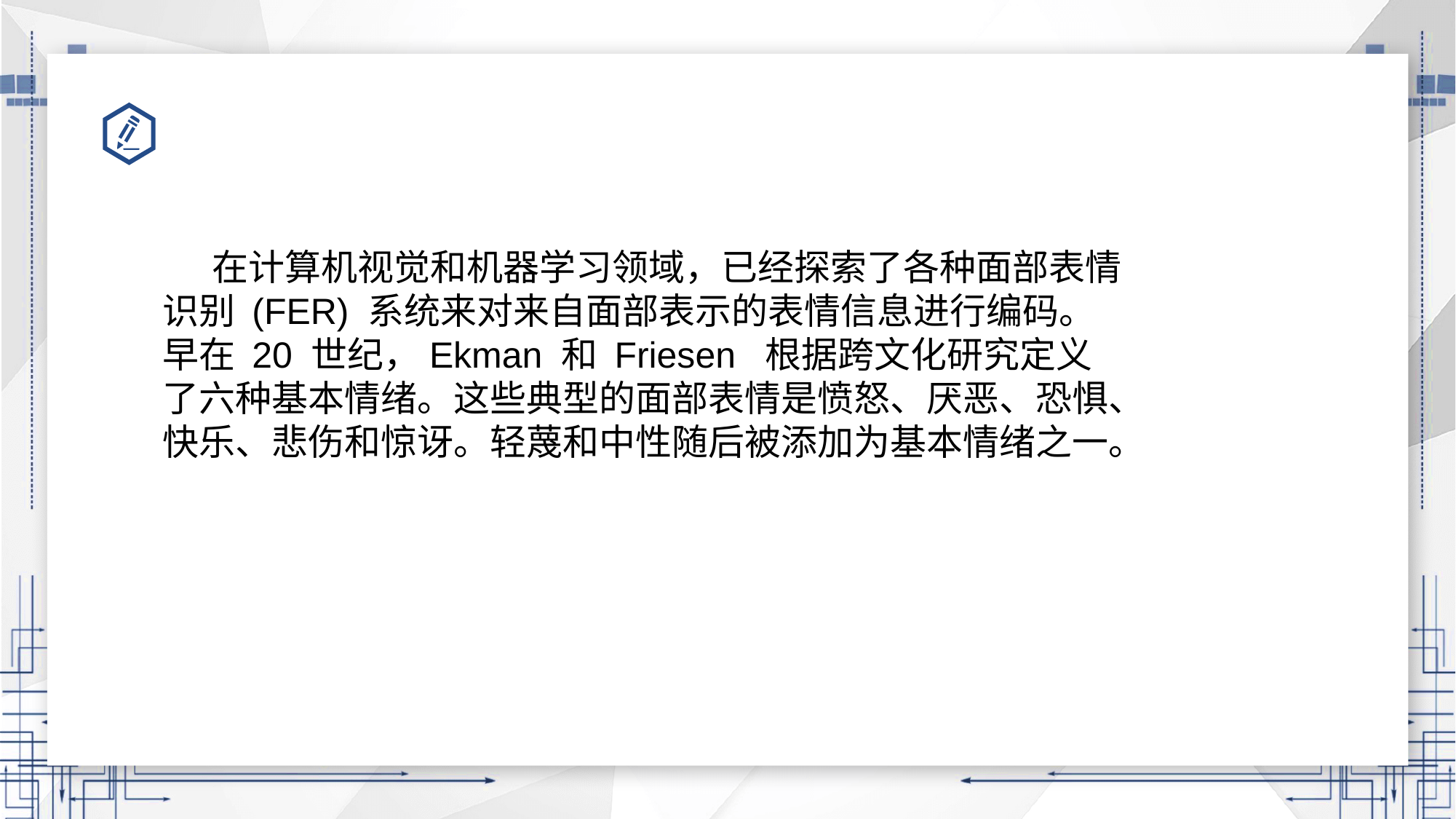

在计算机视觉和机器学习领域，已经探索了各种面部表情识别 (FER) 系统来对来自面部表示的表情信息进行编码。早在 20 世纪，Ekman 和 Friesen  根据跨文化研究定义了六种基本情绪。这些典型的面部表情是愤怒、厌恶、恐惧、快乐、悲伤和惊讶。轻蔑和中性随后被添加为基本情绪之一。